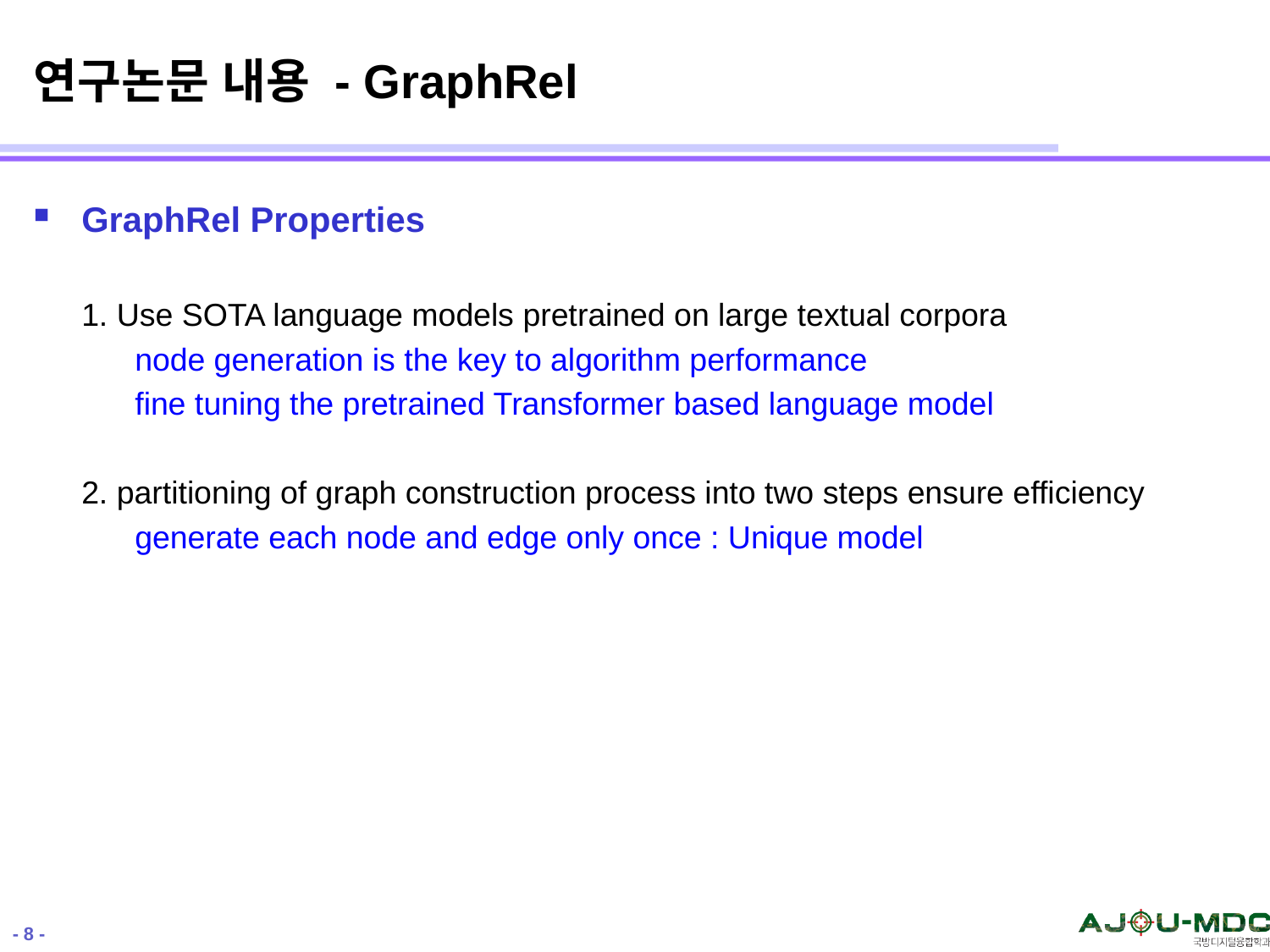

# 연구논문 내용 - GraphRel
GraphRel Properties

1. Use SOTA language models pretrained on large textual corpora
      node generation is the key to algorithm performance
      fine tuning the pretrained Transformer based language model

2. partitioning of graph construction process into two steps ensure efficiency
      generate each node and edge only once : Unique model

- 8 -